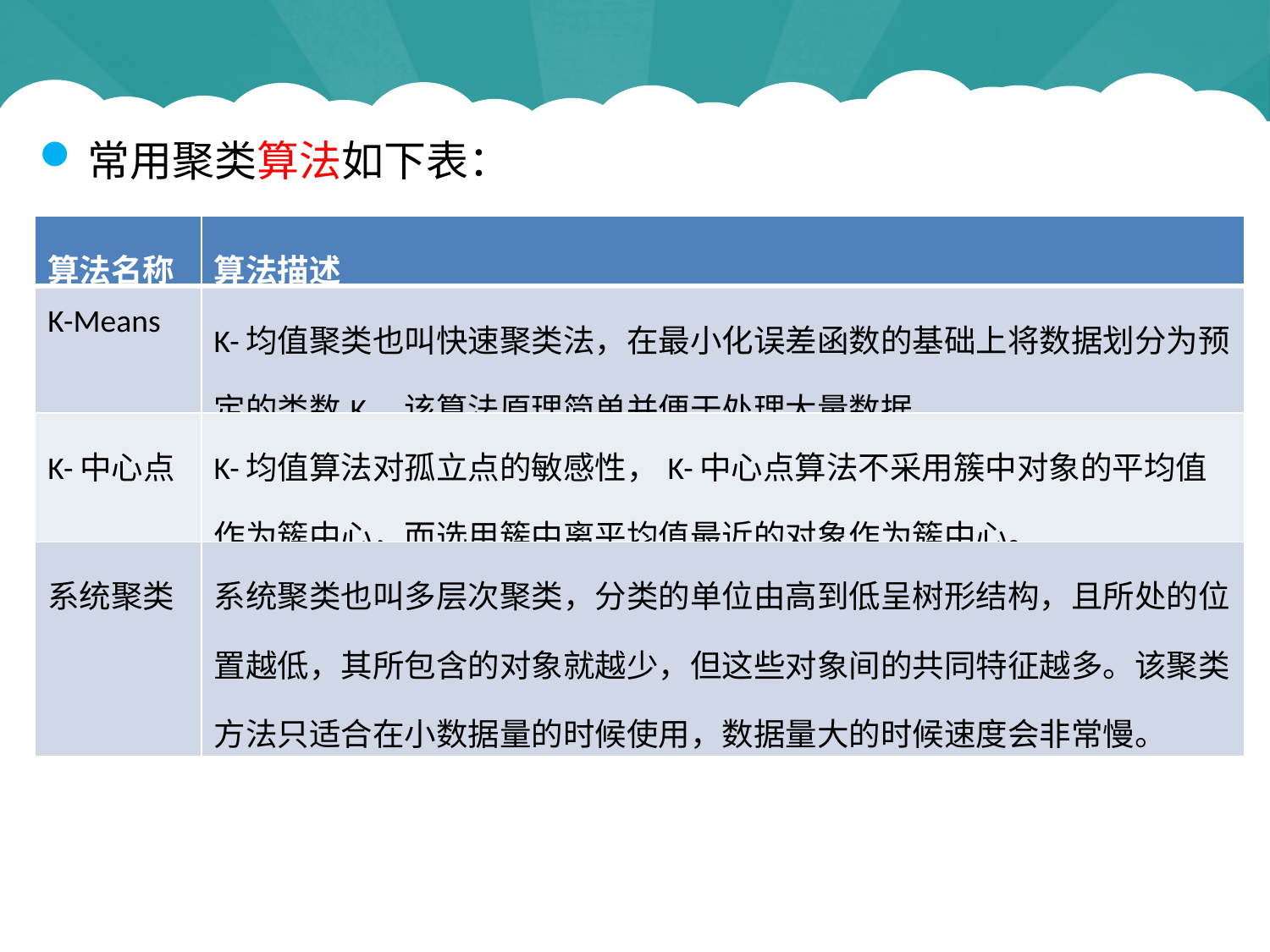

常用聚类算法如下表：

| 算法名称 | 算法描述 |
| --- | --- |
| K-Means | K-均值聚类也叫快速聚类法，在最小化误差函数的基础上将数据划分为预定的类数K。该算法原理简单并便于处理大量数据。 |
| K-中心点 | K-均值算法对孤立点的敏感性，K-中心点算法不采用簇中对象的平均值作为簇中心，而选用簇中离平均值最近的对象作为簇中心。 |
| 系统聚类 | 系统聚类也叫多层次聚类，分类的单位由高到低呈树形结构，且所处的位置越低，其所包含的对象就越少，但这些对象间的共同特征越多。该聚类方法只适合在小数据量的时候使用，数据量大的时候速度会非常慢。 |